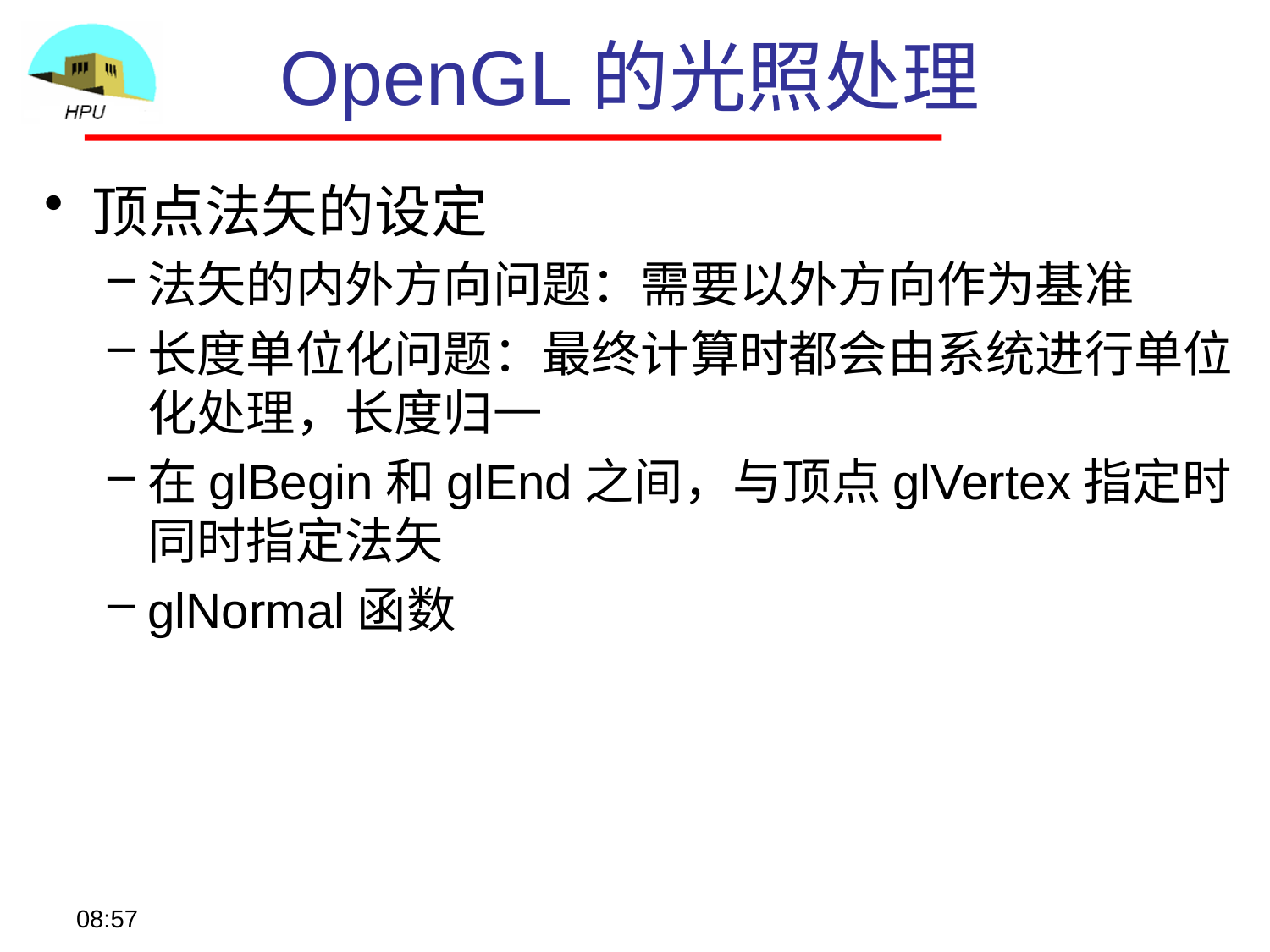

# OpenGL的光照处理
顶点法矢的设定
法矢的内外方向问题：需要以外方向作为基准
长度单位化问题：最终计算时都会由系统进行单位化处理，长度归一
在glBegin和glEnd之间，与顶点glVertex指定时同时指定法矢
glNormal函数
08:57